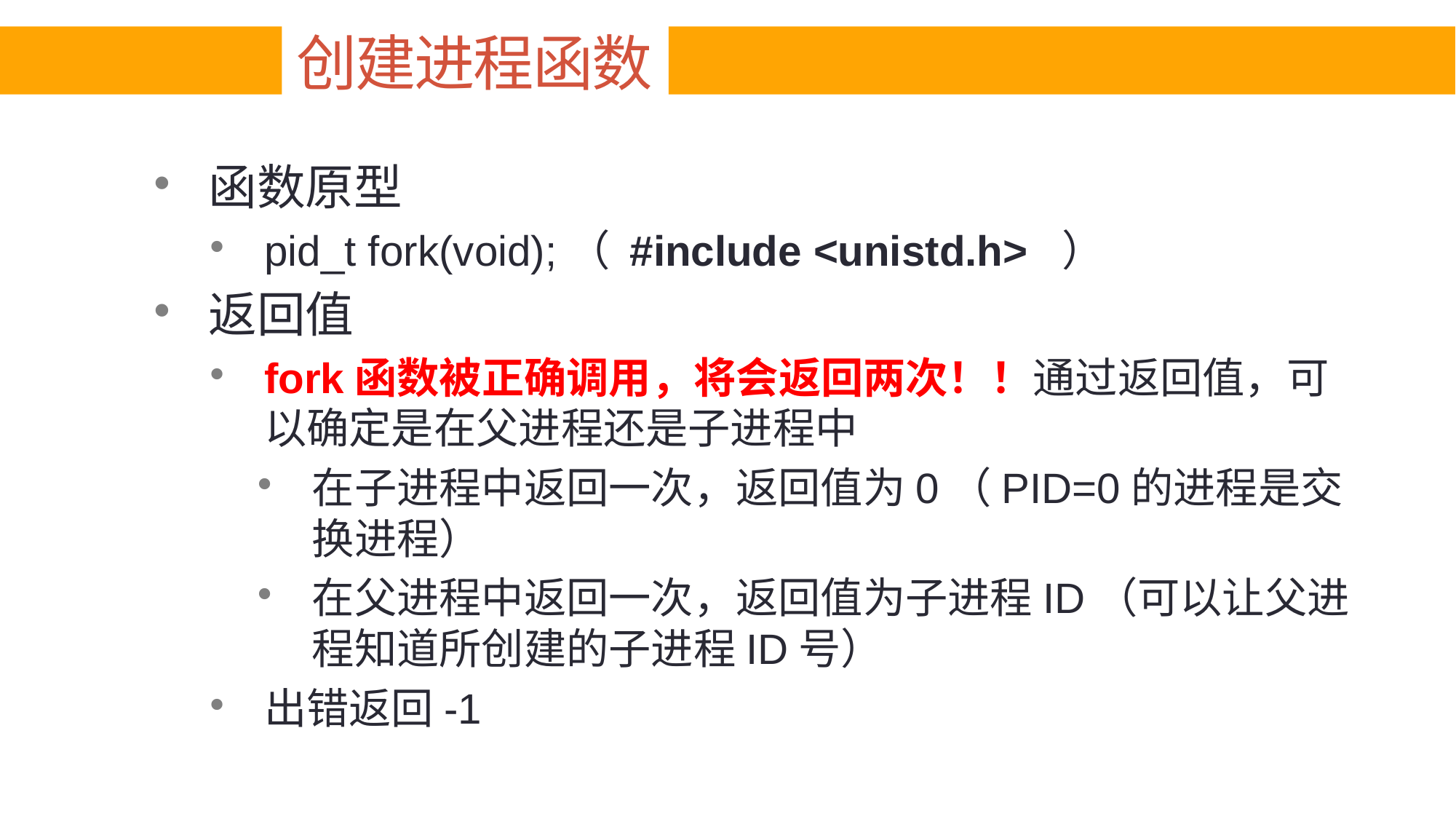

# 创建进程函数

函数原型
pid_t fork(void);（ #include <unistd.h>  ）
返回值
fork函数被正确调用，将会返回两次！！通过返回值，可以确定是在父进程还是子进程中
在子进程中返回一次，返回值为0（PID=0的进程是交换进程）
在父进程中返回一次，返回值为子进程ID（可以让父进程知道所创建的子进程ID号）
出错返回-1